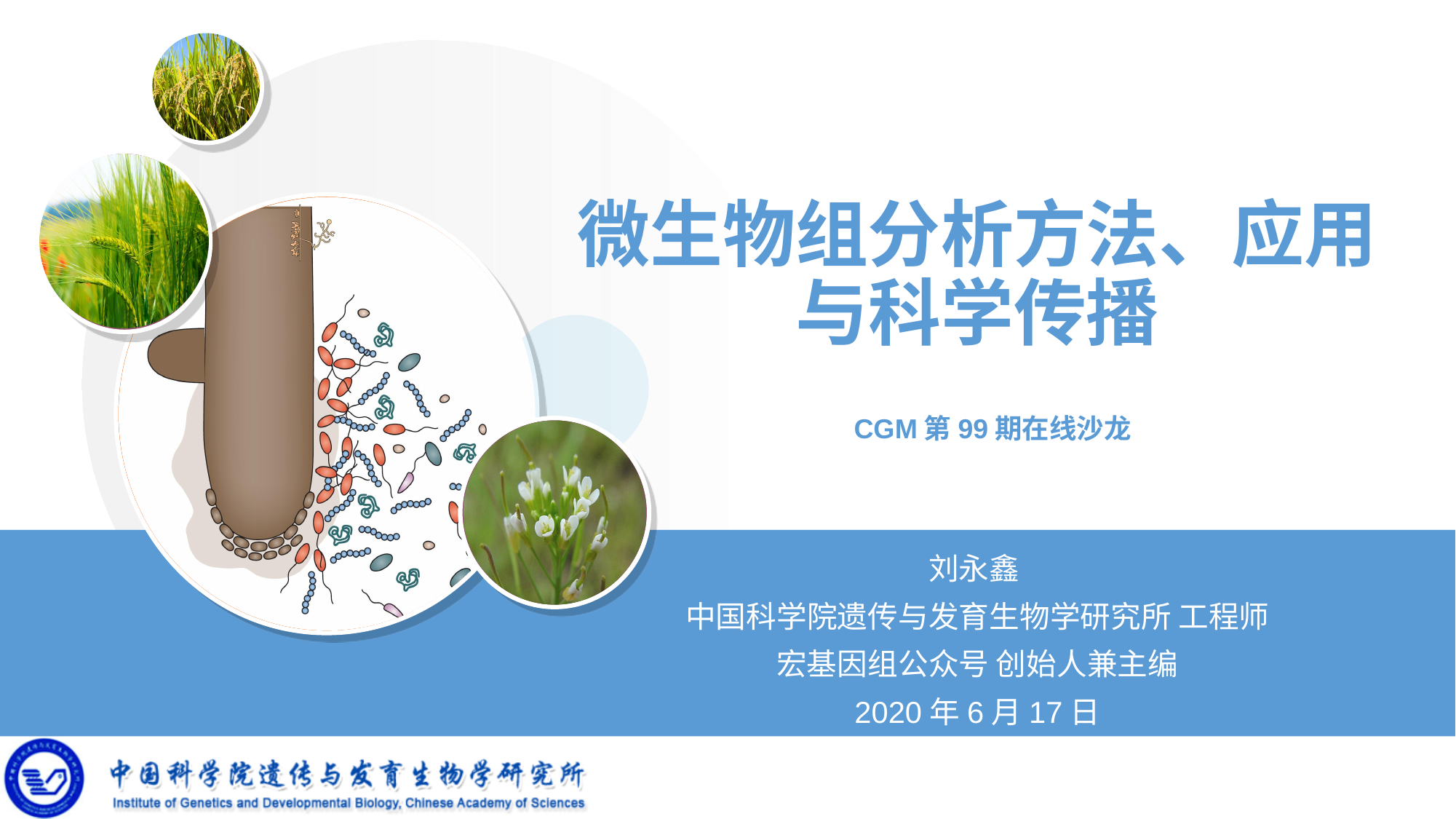

# 微生物组分析方法、应用与科学传播
CGM第99期在线沙龙
刘永鑫
中国科学院遗传与发育生物学研究所 工程师
宏基因组公众号 创始人兼主编
2020年6月17日